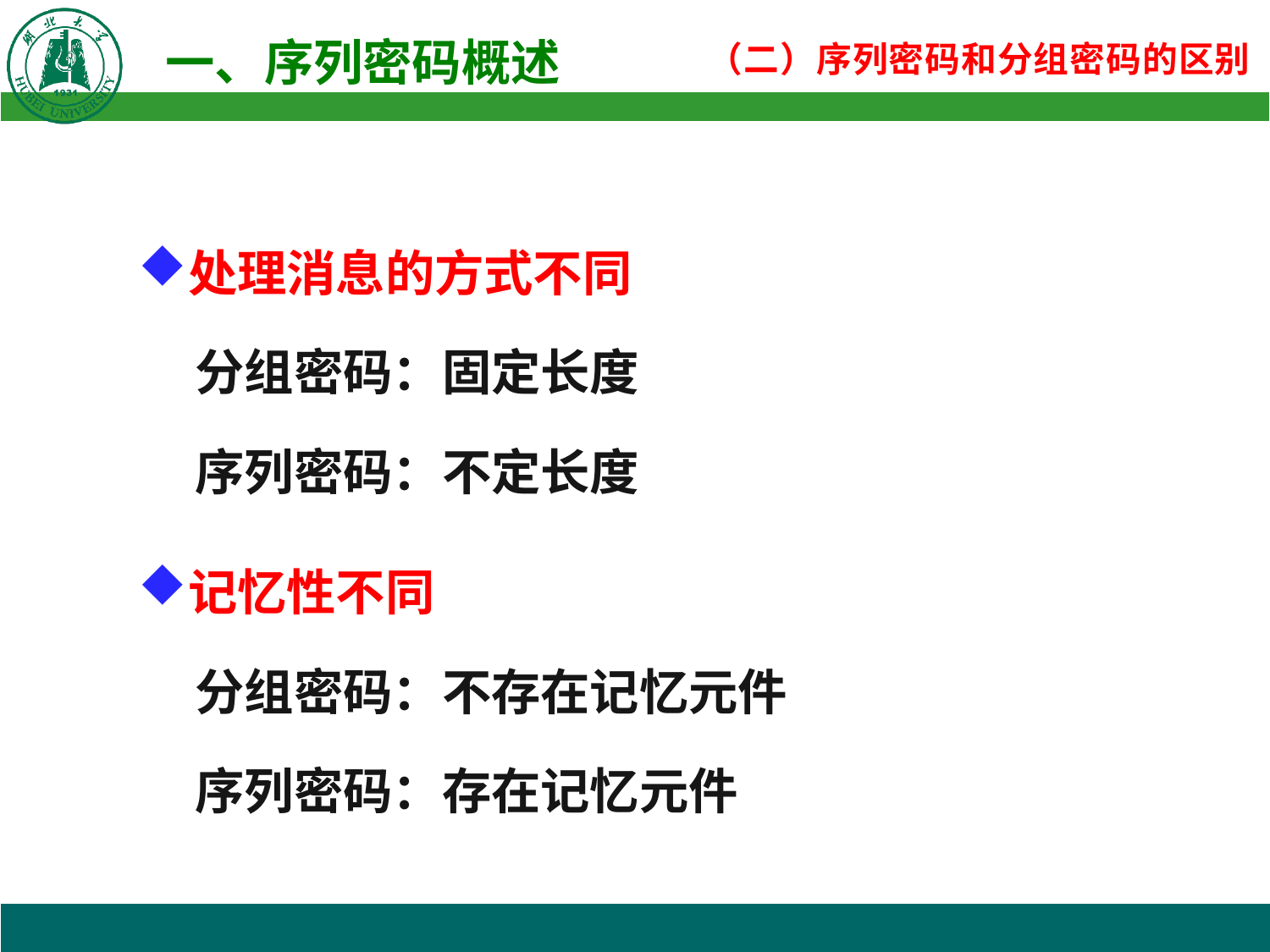

处理消息的方式不同
    分组密码：固定长度
    序列密码：不定长度
记忆性不同
    分组密码：不存在记忆元件
    序列密码：存在记忆元件